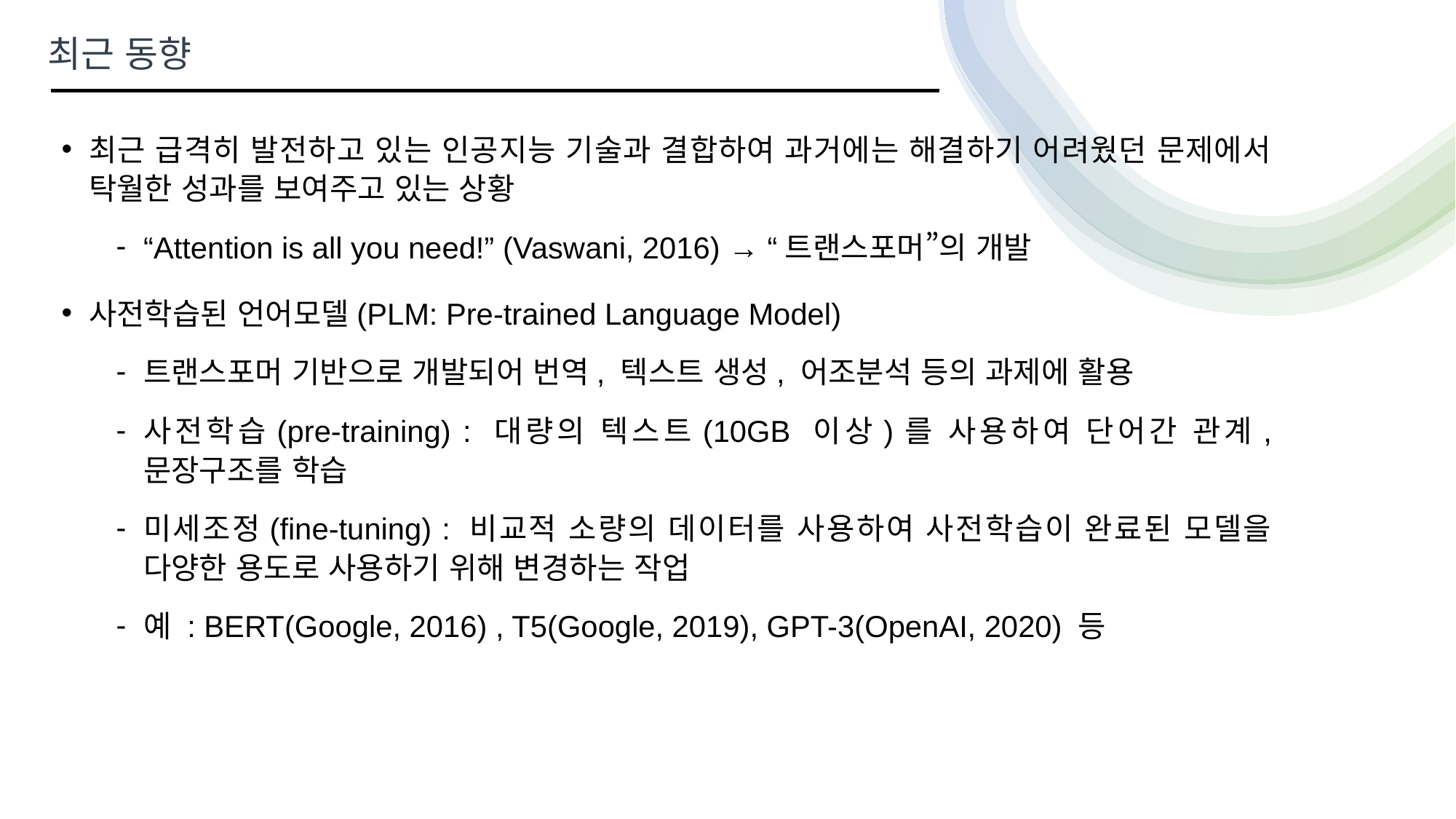

최근 동향
최근 급격히 발전하고 있는 인공지능 기술과 결합하여 과거에는 해결하기 어려웠던 문제에서 탁월한 성과를 보여주고 있는 상황
“Attention is all you need!” (Vaswani, 2016) → “트랜스포머”의 개발
사전학습된 언어모델(PLM: Pre-trained Language Model)
트랜스포머 기반으로 개발되어 번역, 텍스트 생성, 어조분석 등의 과제에 활용
사전학습(pre-training) : 대량의 텍스트(10GB 이상)를 사용하여 단어간 관계, 문장구조를 학습
미세조정(fine-tuning) : 비교적 소량의 데이터를 사용하여 사전학습이 완료된 모델을 다양한 용도로 사용하기 위해 변경하는 작업
예 : BERT(Google, 2016) , T5(Google, 2019), GPT-3(OpenAI, 2020) 등